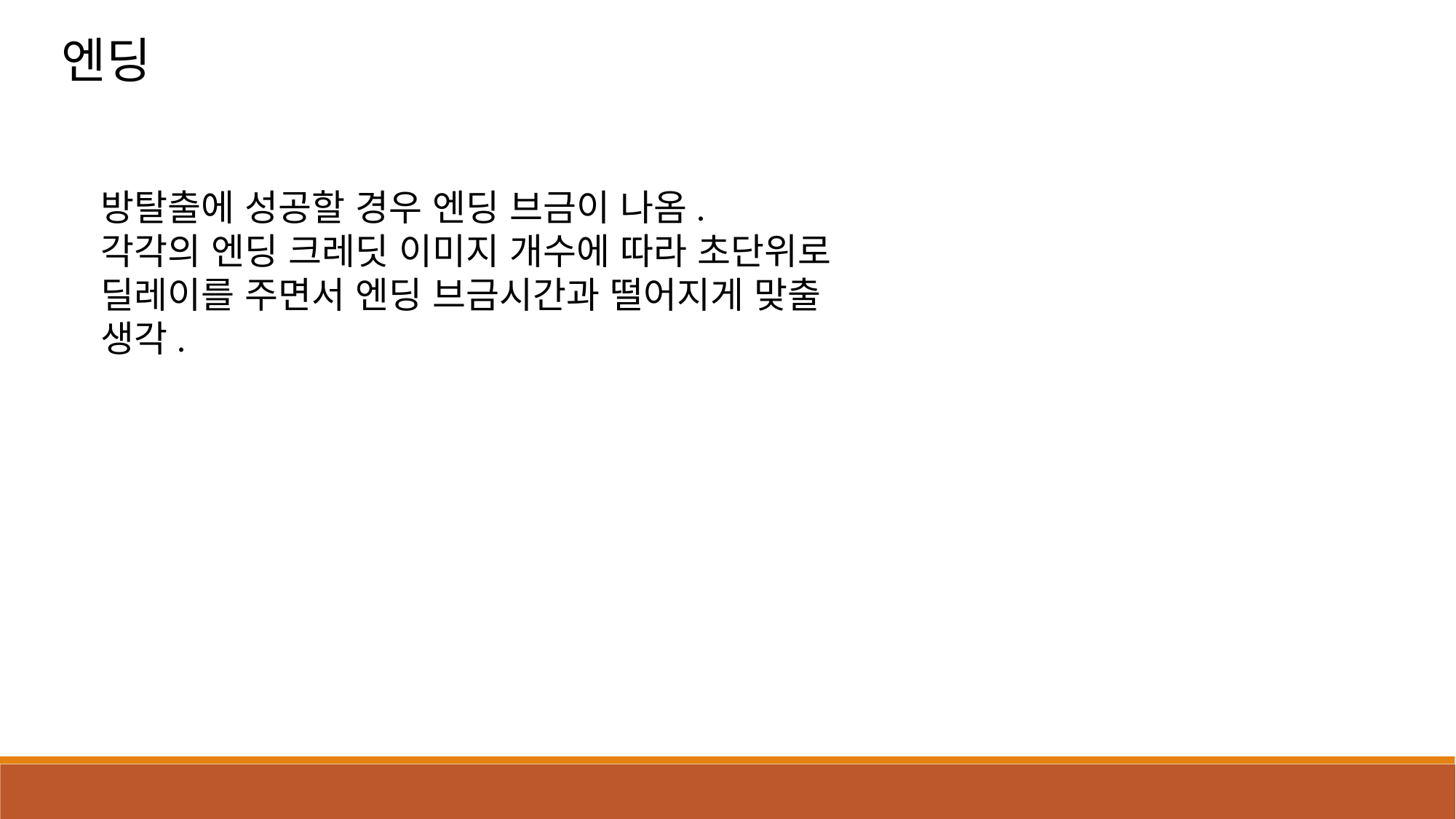

엔딩
방탈출에 성공할 경우 엔딩 브금이 나옴.
각각의 엔딩 크레딧 이미지 개수에 따라 초단위로 딜레이를 주면서 엔딩 브금시간과 떨어지게 맞출 생각.